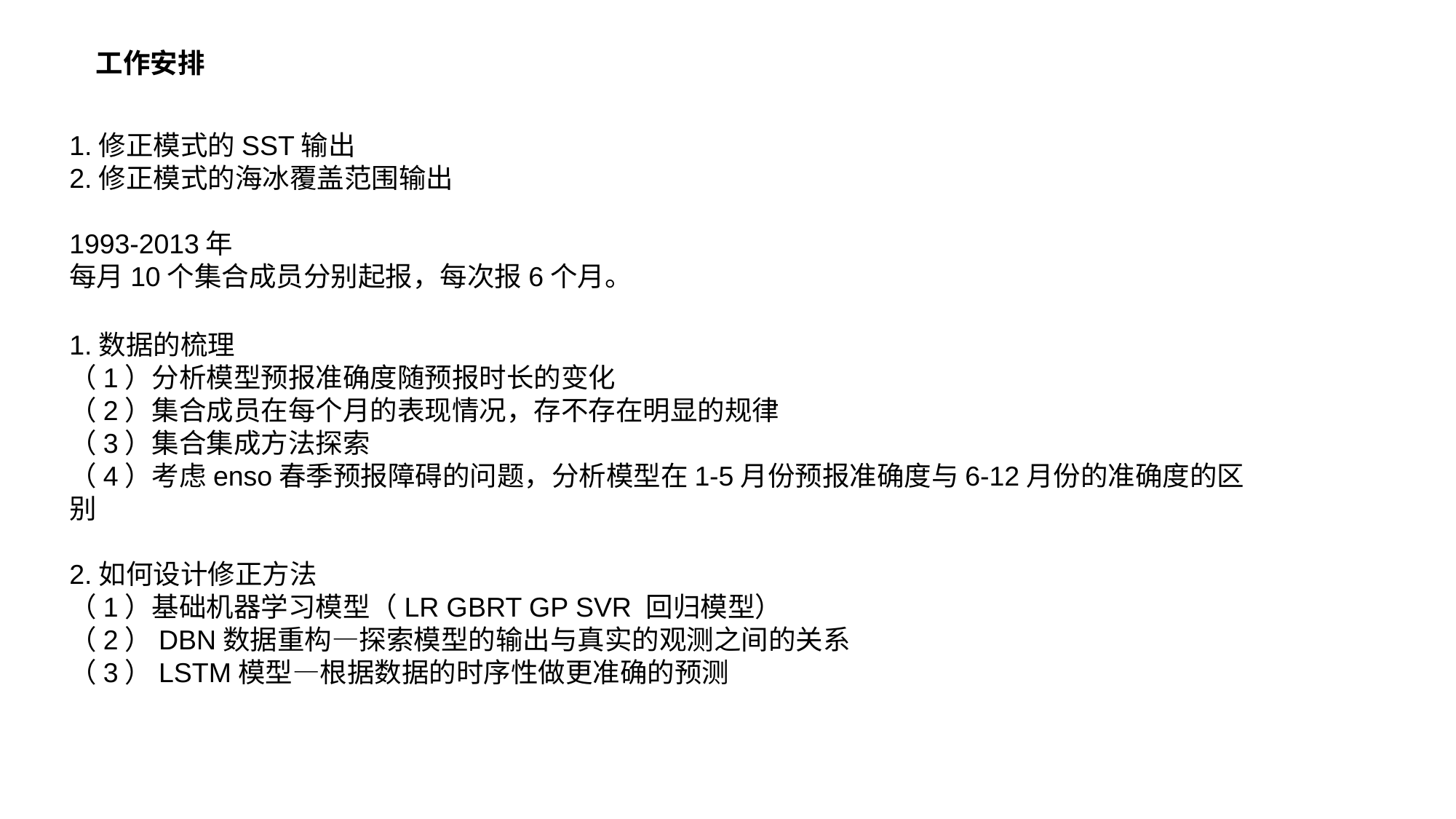

工作安排
1.修正模式的SST输出
2.修正模式的海冰覆盖范围输出

1993-2013年
每月10个集合成员分别起报，每次报6个月。
1.数据的梳理
（1）分析模型预报准确度随预报时长的变化
（2）集合成员在每个月的表现情况，存不存在明显的规律
（3）集合集成方法探索
（4）考虑enso春季预报障碍的问题，分析模型在1-5月份预报准确度与6-12月份的准确度的区别

2.如何设计修正方法
（1）基础机器学习模型（LR GBRT GP SVR 回归模型）
（2）DBN数据重构—探索模型的输出与真实的观测之间的关系
（3）LSTM模型—根据数据的时序性做更准确的预测